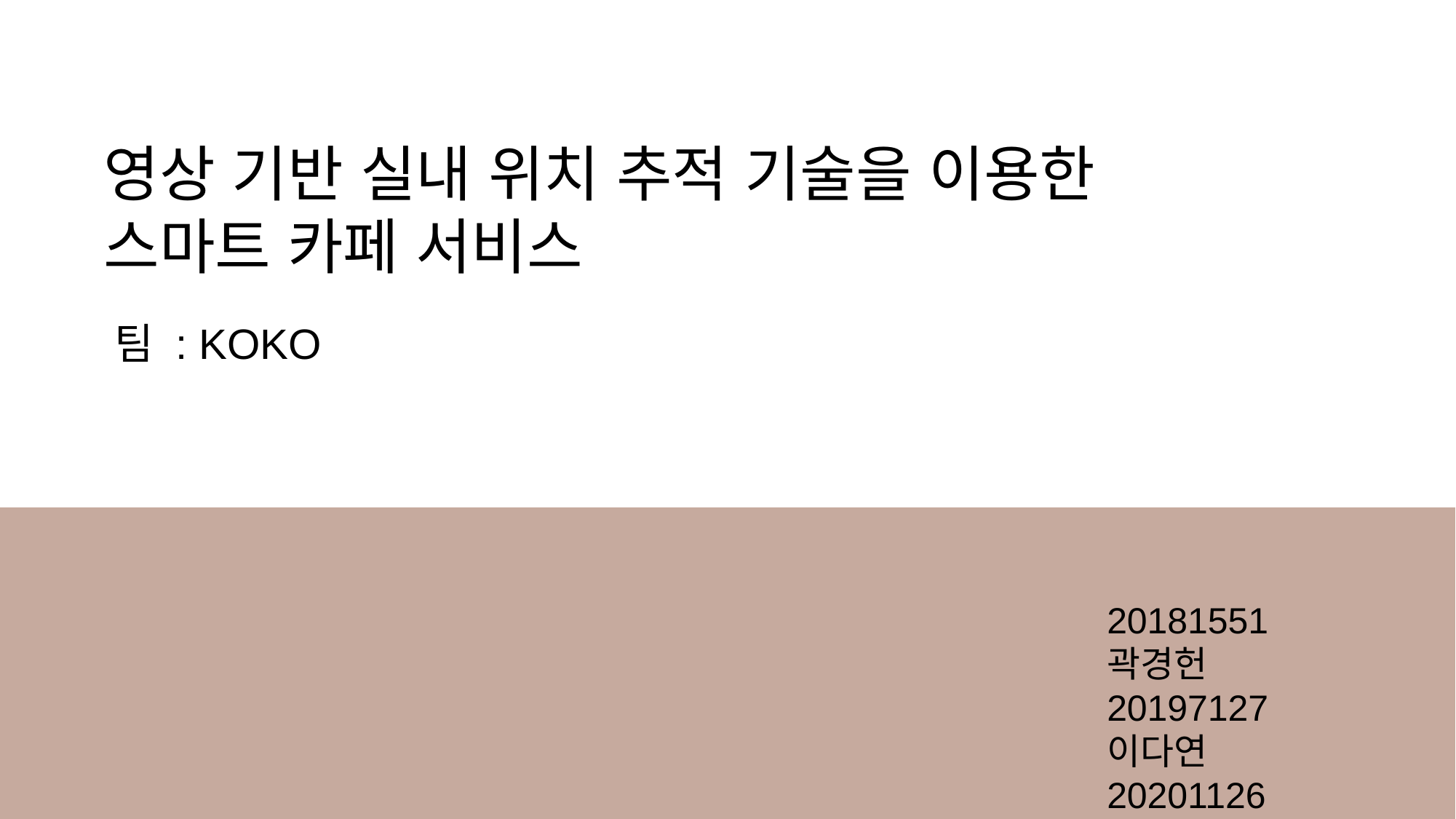

영상 기반 실내 위치 추적 기술을 이용한
스마트 카페 서비스
팀 : KOKO

20181551 곽경헌
20197127 이다연
20201126 채희주